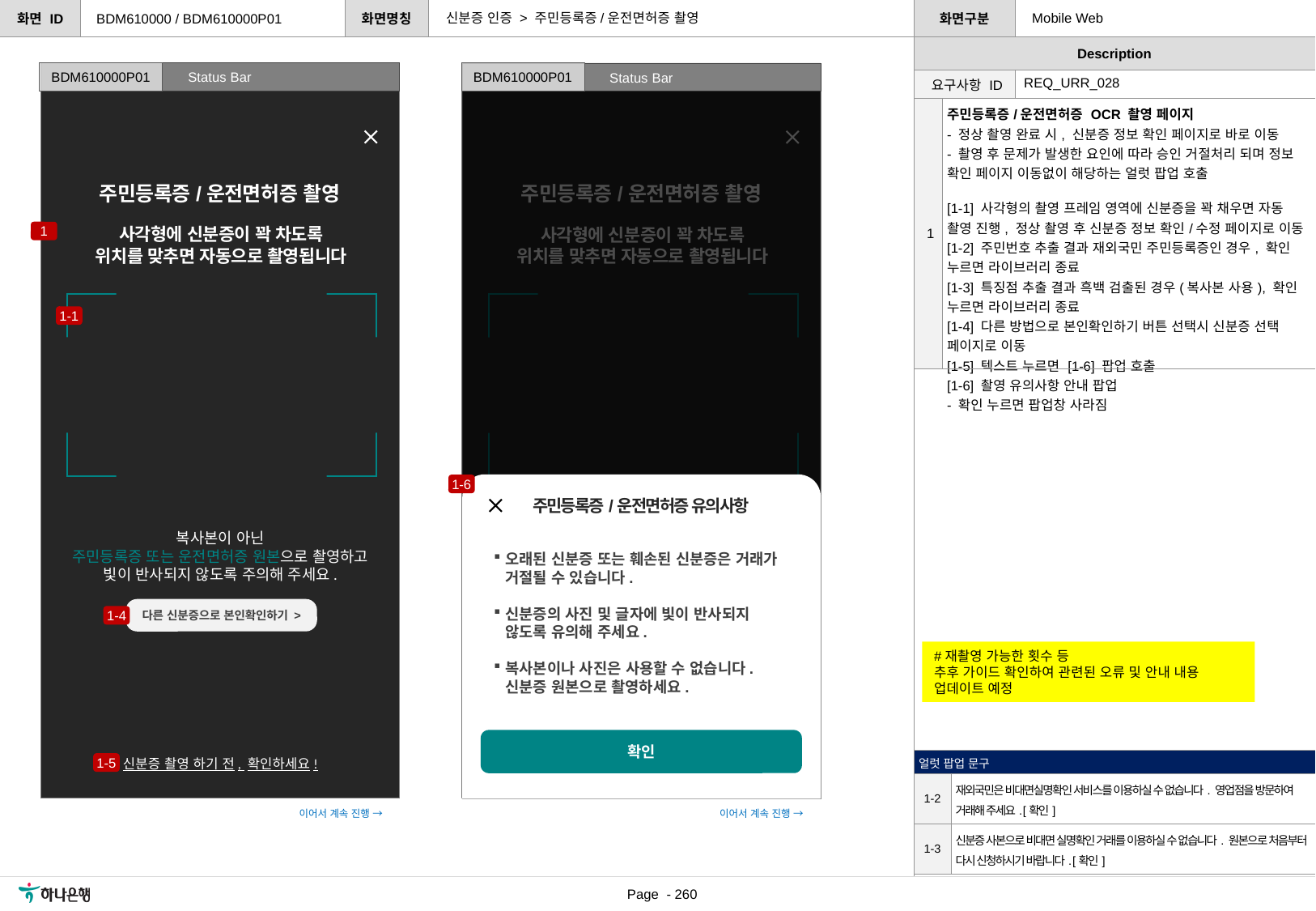

신분증 인증 > 주민등록증/운전면허증 촬영
Mobile Web
BDM610000 / BDM610000P01
Status Bar

BDM610000P01
BDM610000P01
Status Bar

| 요구사항 ID | REQ\_URR\_028 |
| --- | --- |

| 1 | 주민등록증/운전면허증 OCR 촬영 페이지 - 정상 촬영 완료 시, 신분증 정보 확인 페이지로 바로 이동 - 촬영 후 문제가 발생한 요인에 따라 승인 거절처리 되며 정보 확인 페이지 이동없이 해당하는 얼럿 팝업 호출 [1-1] 사각형의 촬영 프레임 영역에 신분증을 꽉 채우면 자동 촬영 진행, 정상 촬영 후 신분증 정보 확인/수정 페이지로 이동 [1-2] 주민번호 추출 결과 재외국민 주민등록증인 경우, 확인 누르면 라이브러리 종료 [1-3] 특징점 추출 결과 흑백 검출된 경우(복사본 사용), 확인 누르면 라이브러리 종료 [1-4] 다른 방법으로 본인확인하기 버튼 선택시 신분증 선택 페이지로 이동 [1-5] 텍스트 누르면 [1-6] 팝업 호출 [1-6] 촬영 유의사항 안내 팝업 - 확인 누르면 팝업창 사라짐 |
| --- | --- |

주민등록증/운전면허증 촬영
주민등록증/운전면허증 촬영
1
사각형에 신분증이 꽉 차도록
위치를 맞추면 자동으로 촬영됩니다
사각형에 신분증이 꽉 차도록
위치를 맞추면 자동으로 촬영됩니다

1-1

주민등록증/운전면허증 유의사항
오래된 신분증 또는 훼손된 신분증은 거래가 거절될 수 있습니다.

신분증의 사진 및 글자에 빛이 반사되지 않도록 유의해 주세요.

복사본이나 사진은 사용할 수 없습니다. 신분증 원본으로 촬영하세요.
확인
1-6
복사본이 아닌
주민등록증 또는 운전면허증 원본으로 촬영하고
빛이 반사되지 않도록 주의해 주세요.
복사본이 아닌
주민등록증 또는 운전면허증 원본으로 촬영하고
빛이 반사되지 않도록 주의해 주세요.
복사본이 아닌
주민등록증 또는 운전면허증 원본으로 촬영하고
빛이 반사되지 않도록 주의해 주세요.

다른 신분증으로 본인확인하기 >

다른 방법으로 본인확인하기 >
1-4
#재촬영 가능한 횟수 등
추후 가이드 확인하여 관련된 오류 및 안내 내용 업데이트 예정
신분증 촬영 하기 전, 확인하세요!
신분증 촬영 하기 전, 확인하세요!
신분증 촬영이 안되나요?
| 얼럿 팝업 문구 |  |
| --- | --- |
| 1-2 | 재외국민은 비대면실명확인 서비스를 이용하실 수 없습니다. 영업점을 방문하여 거래해 주세요. [확인] |
| 1-3 | 신분증 사본으로 비대면 실명확인 거래를 이용하실 수 없습니다. 원본으로 처음부터 다시 신청하시기 바랍니다. [확인] |
1-5
이어서 계속 진행 →
이어서 계속 진행 →